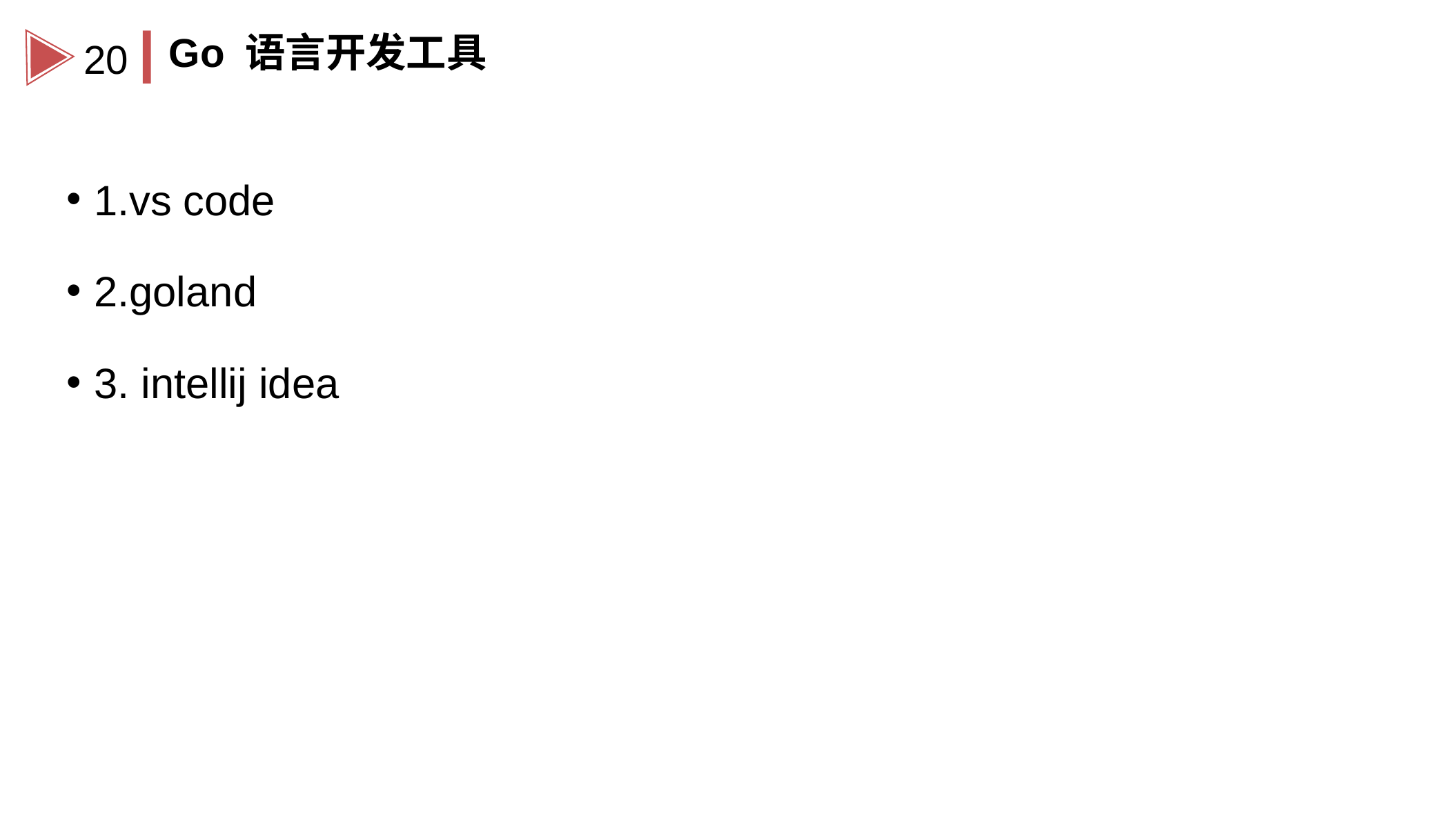

Go 语言开发工具
20

1.vs code
2.goland
3. intellij idea